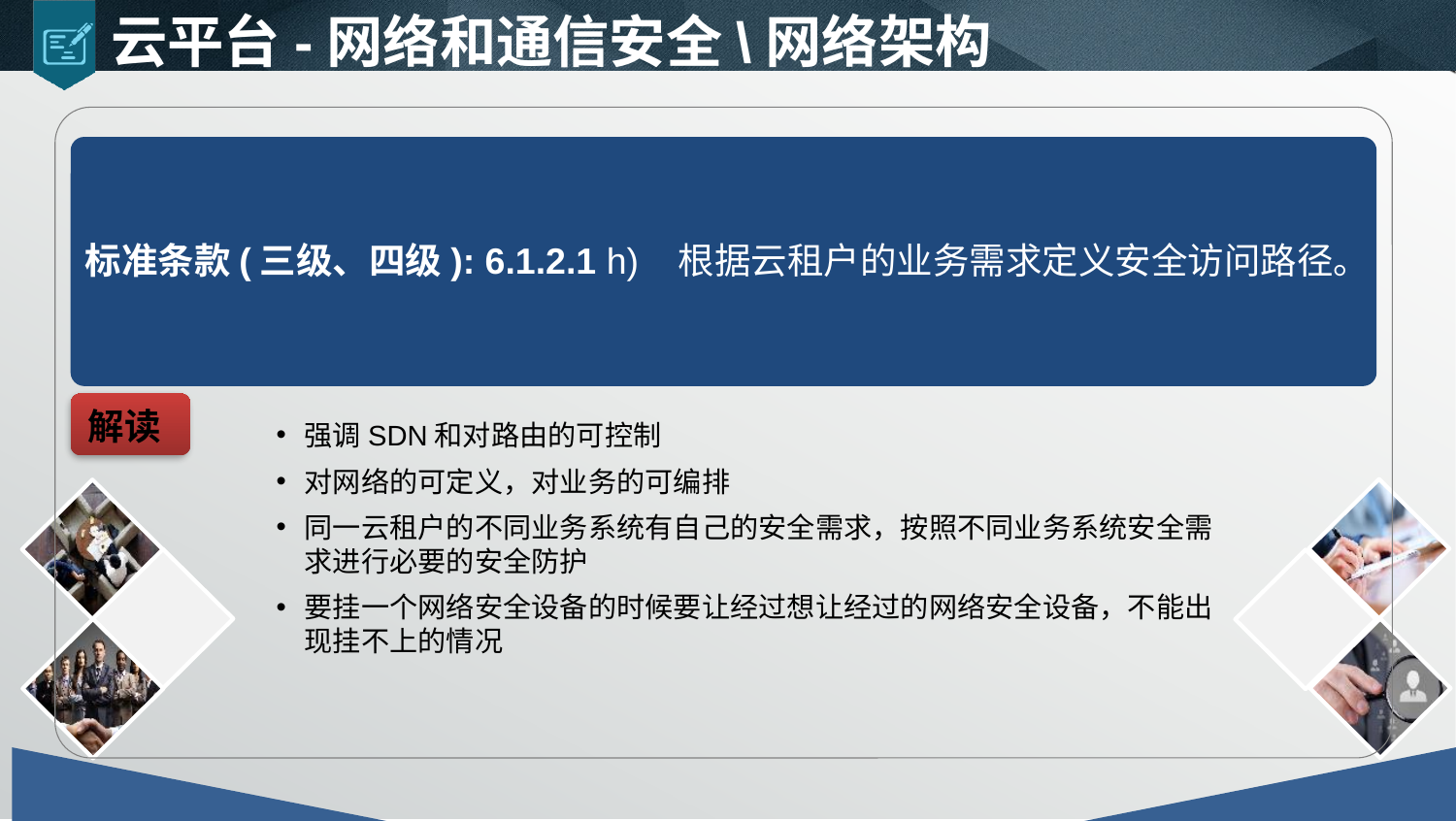

云平台-网络和通信安全\网络架构

标准条款(三级、四级): 6.1.2.1 h)   根据云租户的业务需求定义安全访问路径。
解读
强调SDN和对路由的可控制
对网络的可定义，对业务的可编排
同一云租户的不同业务系统有自己的安全需求，按照不同业务系统安全需求进行必要的安全防护
要挂一个网络安全设备的时候要让经过想让经过的网络安全设备，不能出现挂不上的情况